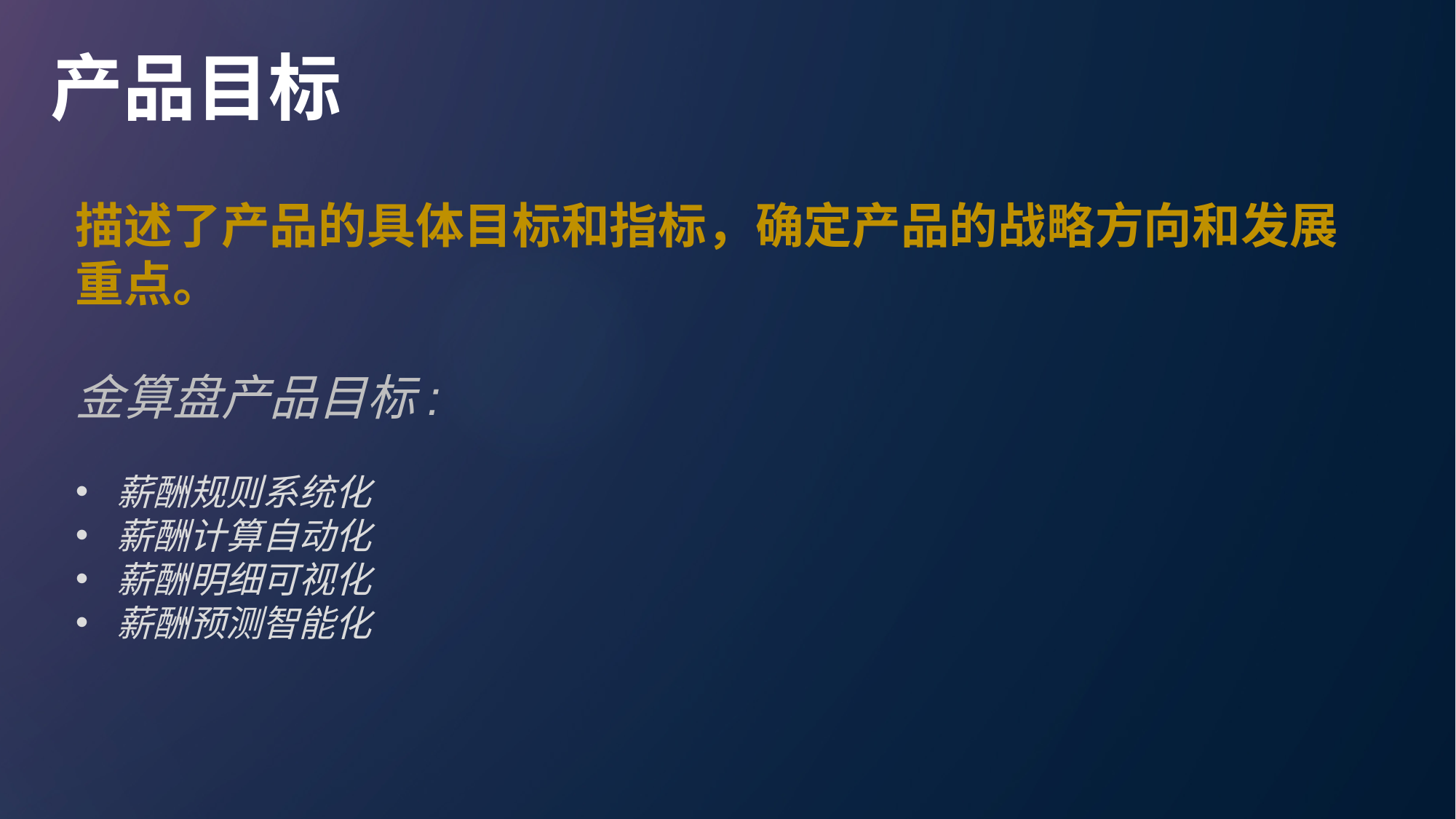

产品目标
描述了产品的具体目标和指标，确定产品的战略方向和发展重点。
金算盘产品目标:

薪酬规则系统化
薪酬计算自动化
薪酬明细可视化
薪酬预测智能化